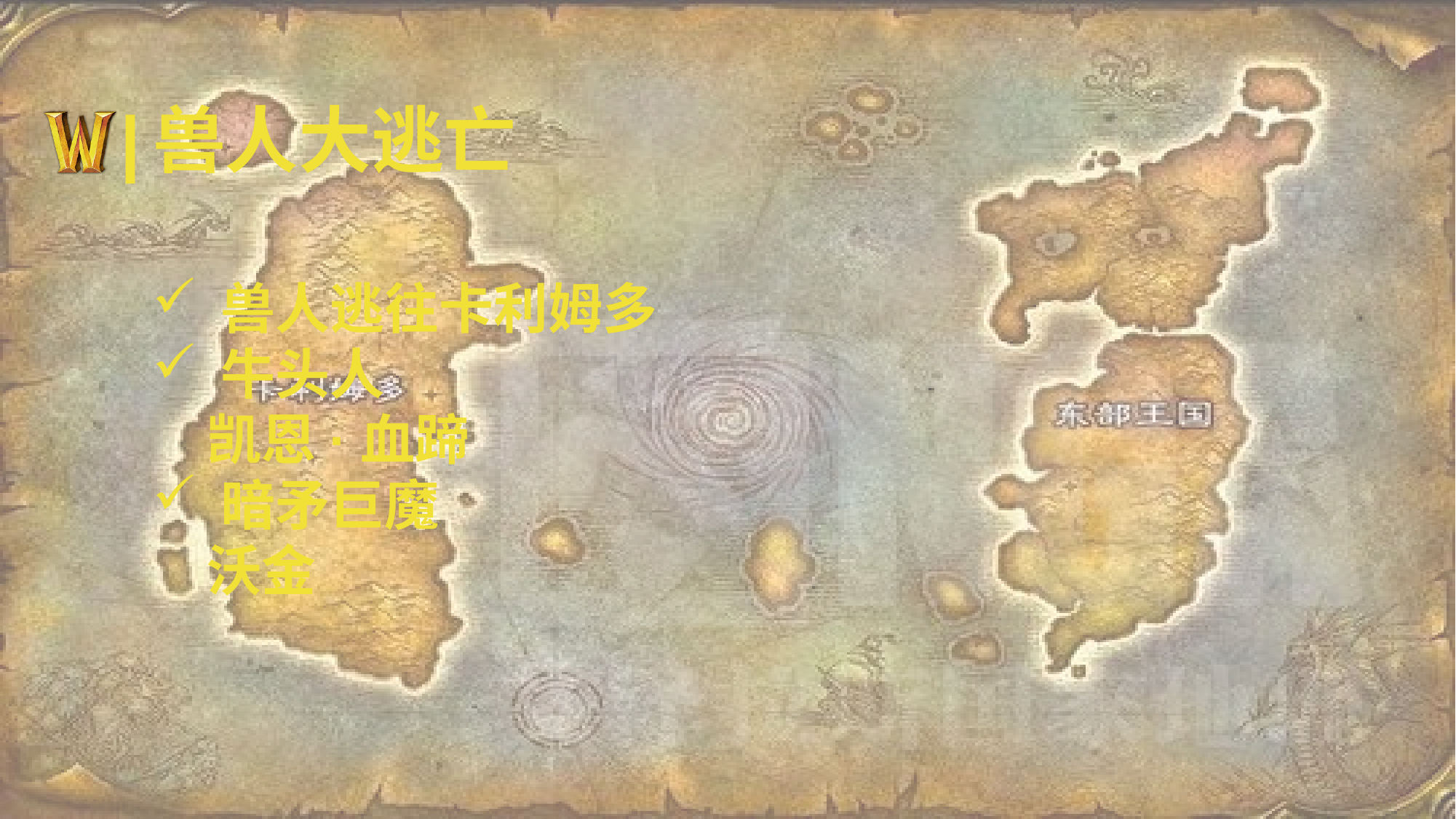

# 兽人大逃亡
兽人逃往卡利姆多
牛头人
凯恩·血蹄
暗矛巨魔
沃金